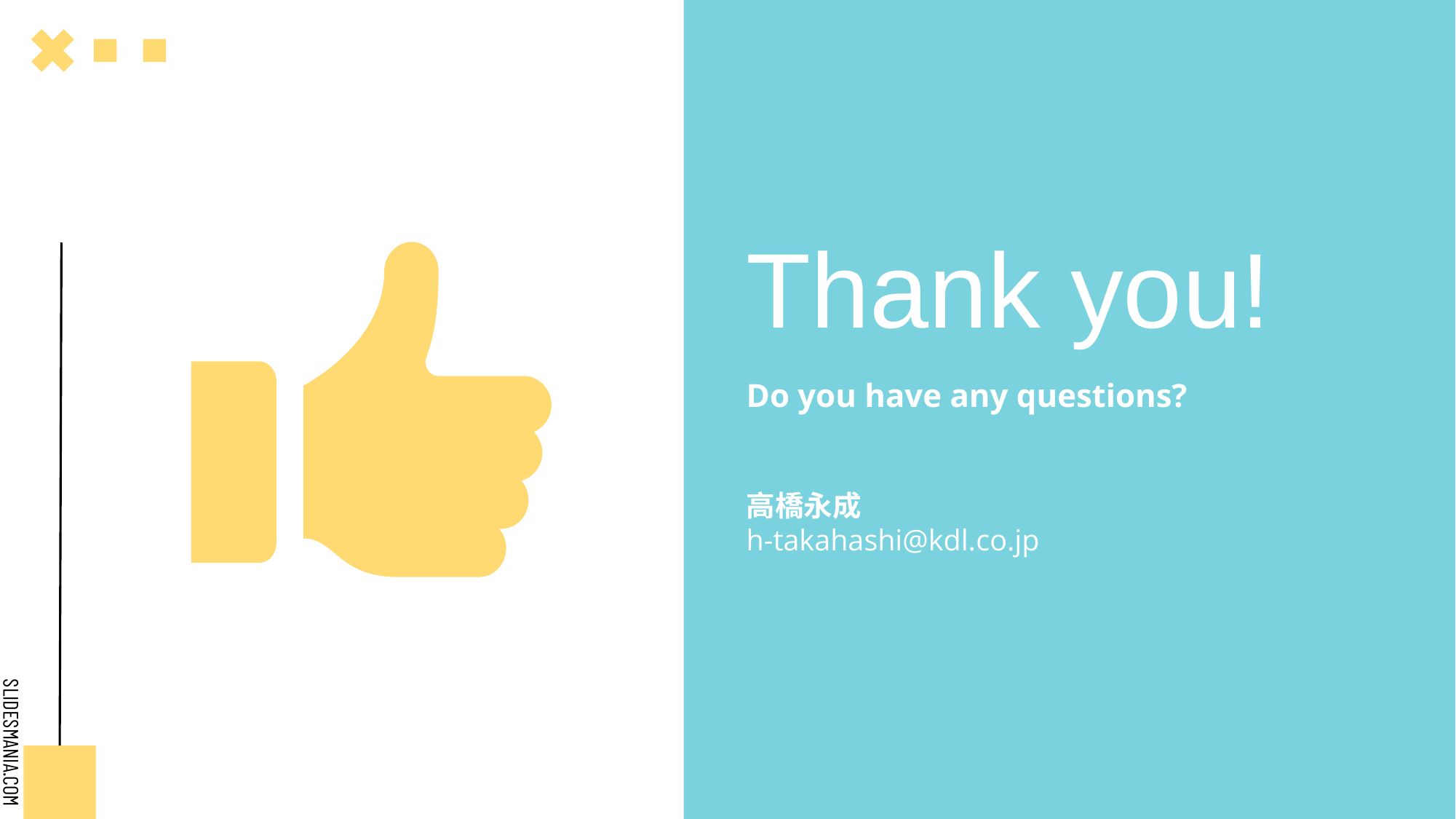

# Thank you!

Do you have any questions?

高橋永成
h-takahashi@kdl.co.jp